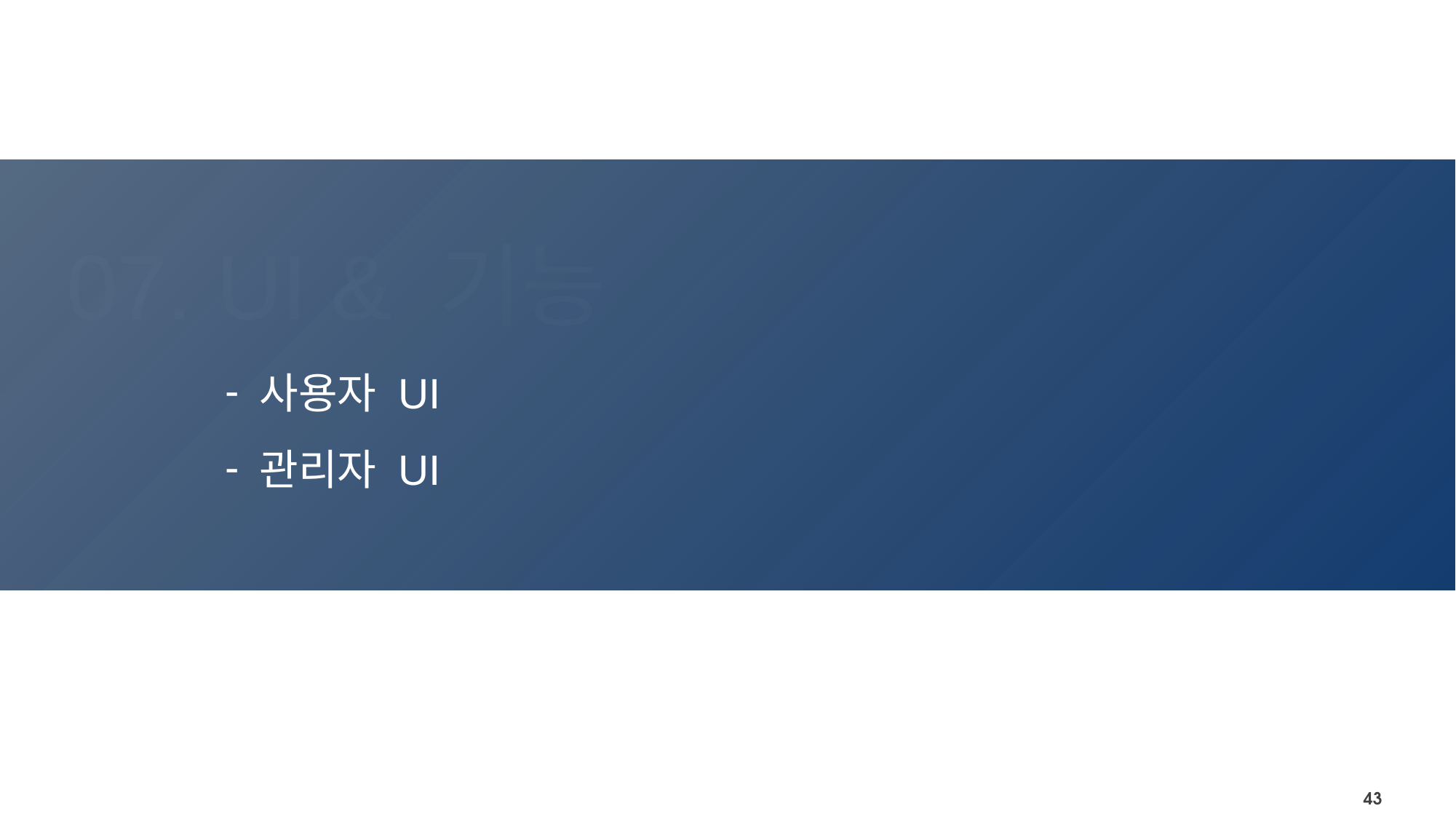

07. UI & 기능
사용자 UI
관리자 UI